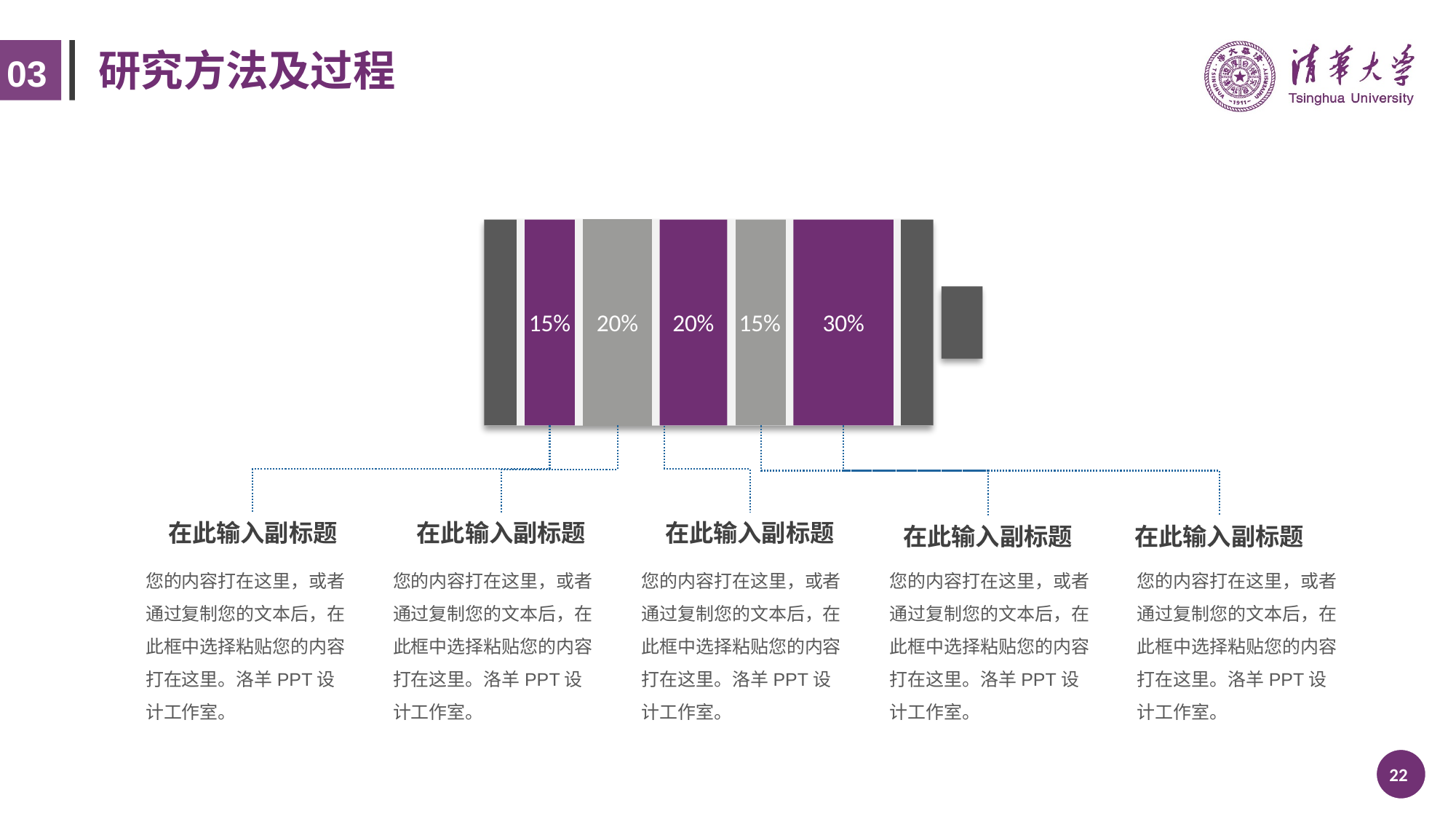

# 研究方法及过程
03

15%
15%
30%
20%
20%
在此输入副标题
在此输入副标题
在此输入副标题
在此输入副标题
在此输入副标题
您的内容打在这里，或者通过复制您的文本后，在此框中选择粘贴您的内容打在这里。洛羊PPT设计工作室。
您的内容打在这里，或者通过复制您的文本后，在此框中选择粘贴您的内容打在这里。洛羊PPT设计工作室。
您的内容打在这里，或者通过复制您的文本后，在此框中选择粘贴您的内容打在这里。洛羊PPT设计工作室。
您的内容打在这里，或者通过复制您的文本后，在此框中选择粘贴您的内容打在这里。洛羊PPT设计工作室。
您的内容打在这里，或者通过复制您的文本后，在此框中选择粘贴您的内容打在这里。洛羊PPT设计工作室。
22    /30